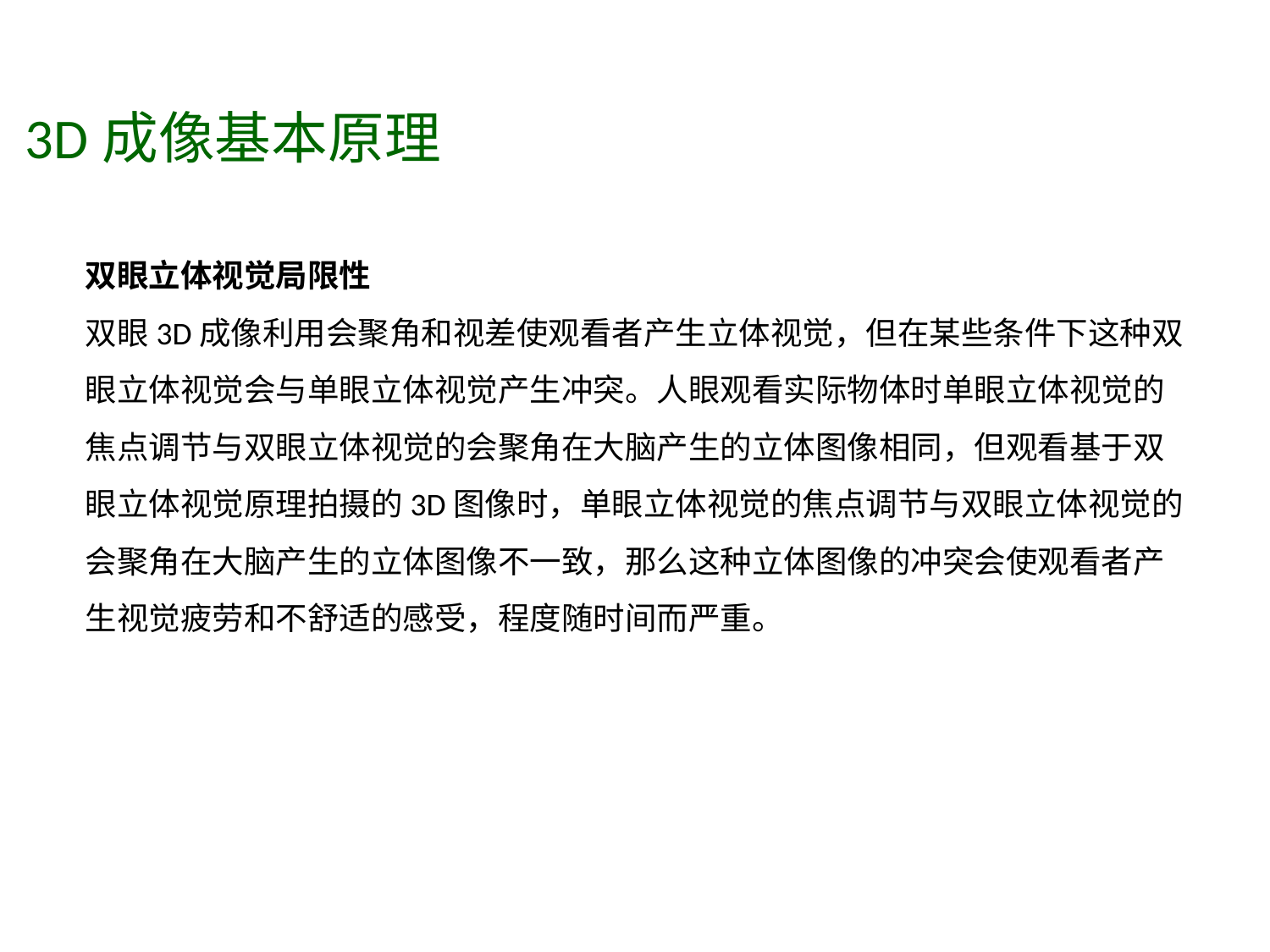

3D成像基本原理
双眼立体视觉局限性
双眼3D成像利用会聚角和视差使观看者产生立体视觉，但在某些条件下这种双眼立体视觉会与单眼立体视觉产生冲突。人眼观看实际物体时单眼立体视觉的焦点调节与双眼立体视觉的会聚角在大脑产生的立体图像相同，但观看基于双眼立体视觉原理拍摄的3D图像时，单眼立体视觉的焦点调节与双眼立体视觉的会聚角在大脑产生的立体图像不一致，那么这种立体图像的冲突会使观看者产生视觉疲劳和不舒适的感受，程度随时间而严重。